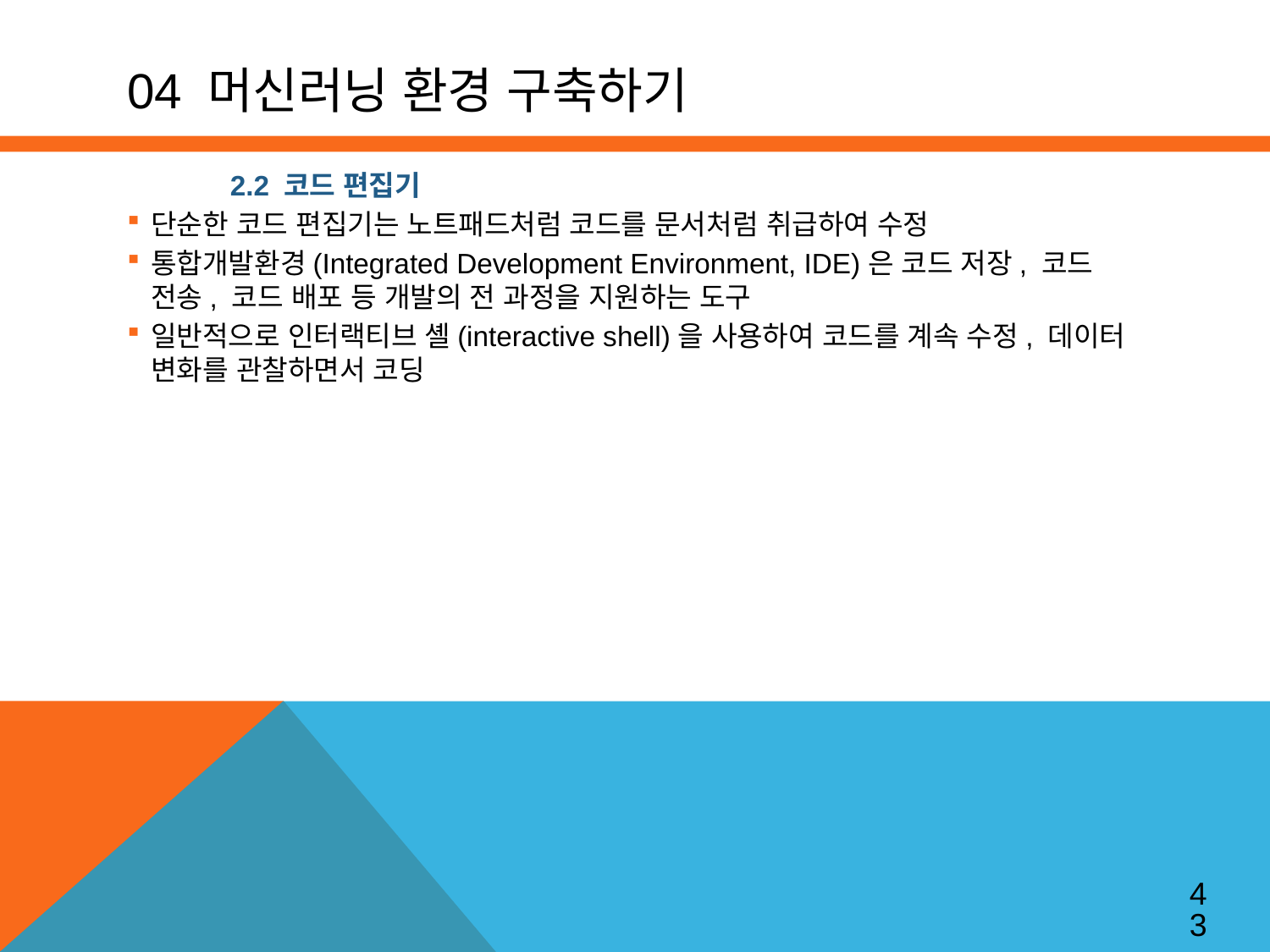

# 04 머신러닝 환경 구축하기
2.2 코드 편집기
단순한 코드 편집기는 노트패드처럼 코드를 문서처럼 취급하여 수정
통합개발환경(Integrated Development Environment, IDE)은 코드 저장, 코드 전송, 코드 배포 등 개발의 전 과정을 지원하는 도구
일반적으로 인터랙티브 셸(interactive shell)을 사용하여 코드를 계속 수정, 데이터 변화를 관찰하면서 코딩
43